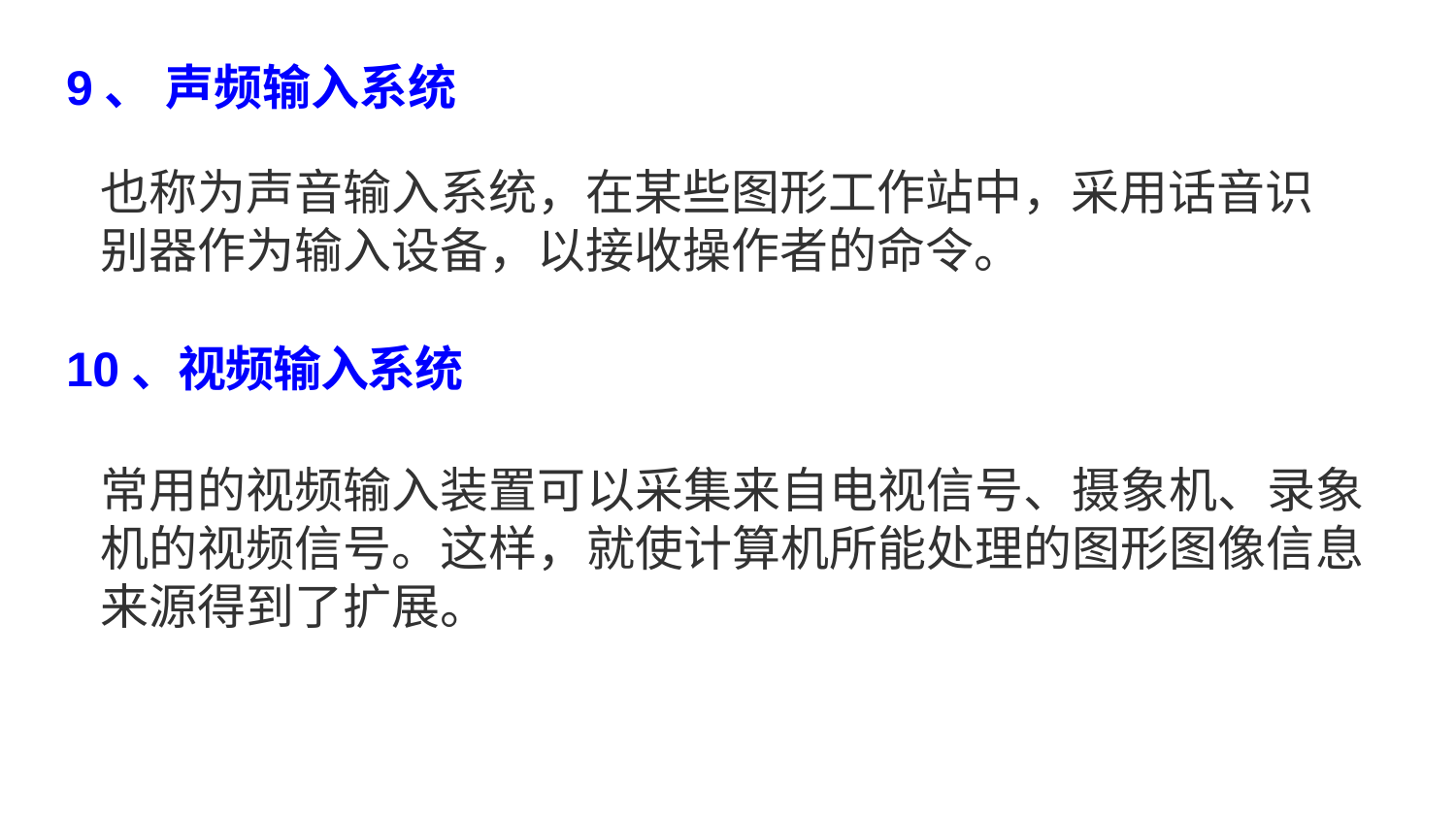

9、	声频输入系统

也称为声音输入系统，在某些图形工作站中，采用话音识 别器作为输入设备，以接收操作者的命令。

10、视频输入系统

常用的视频输入装置可以采集来自电视信号、摄象机、录象 机的视频信号。这样，就使计算机所能处理的图形图像信息 来源得到了扩展。